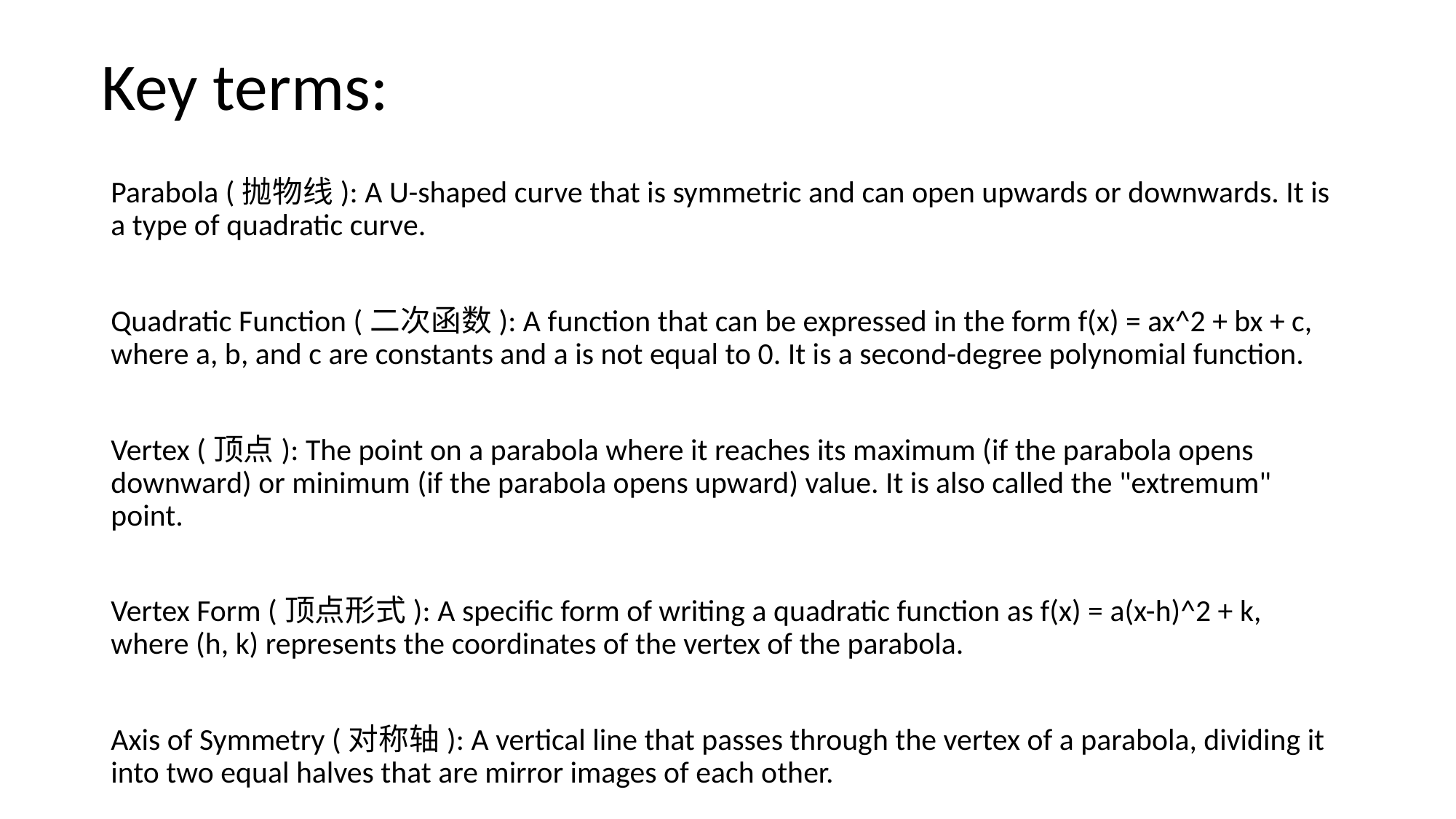

# Key terms:
Parabola (抛物线): A U-shaped curve that is symmetric and can open upwards or downwards. It is a type of quadratic curve.

Quadratic Function (二次函数): A function that can be expressed in the form f(x) = ax^2 + bx + c, where a, b, and c are constants and a is not equal to 0. It is a second-degree polynomial function.

Vertex (顶点): The point on a parabola where it reaches its maximum (if the parabola opens downward) or minimum (if the parabola opens upward) value. It is also called the "extremum" point.

Vertex Form (顶点形式): A specific form of writing a quadratic function as f(x) = a(x-h)^2 + k, where (h, k) represents the coordinates of the vertex of the parabola.

Axis of Symmetry (对称轴): A vertical line that passes through the vertex of a parabola, dividing it into two equal halves that are mirror images of each other.